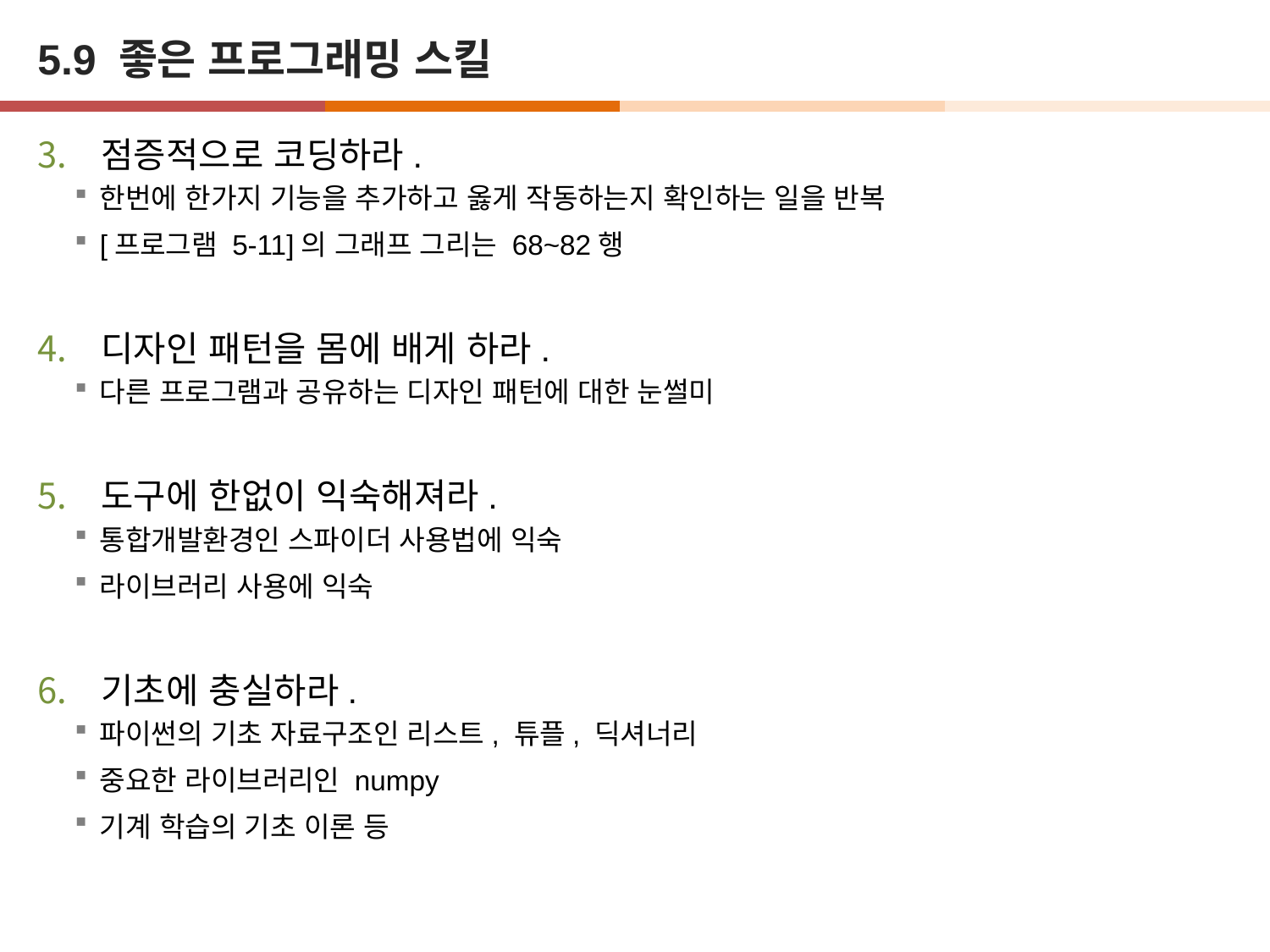

# 5.9 좋은 프로그래밍 스킬
점증적으로 코딩하라.
한번에 한가지 기능을 추가하고 옳게 작동하는지 확인하는 일을 반복
[프로그램 5-11]의 그래프 그리는 68~82행

디자인 패턴을 몸에 배게 하라.
다른 프로그램과 공유하는 디자인 패턴에 대한 눈썰미

도구에 한없이 익숙해져라.
통합개발환경인 스파이더 사용법에 익숙
라이브러리 사용에 익숙

기초에 충실하라.
파이썬의 기초 자료구조인 리스트, 튜플, 딕셔너리
중요한 라이브러리인 numpy
기계 학습의 기초 이론 등